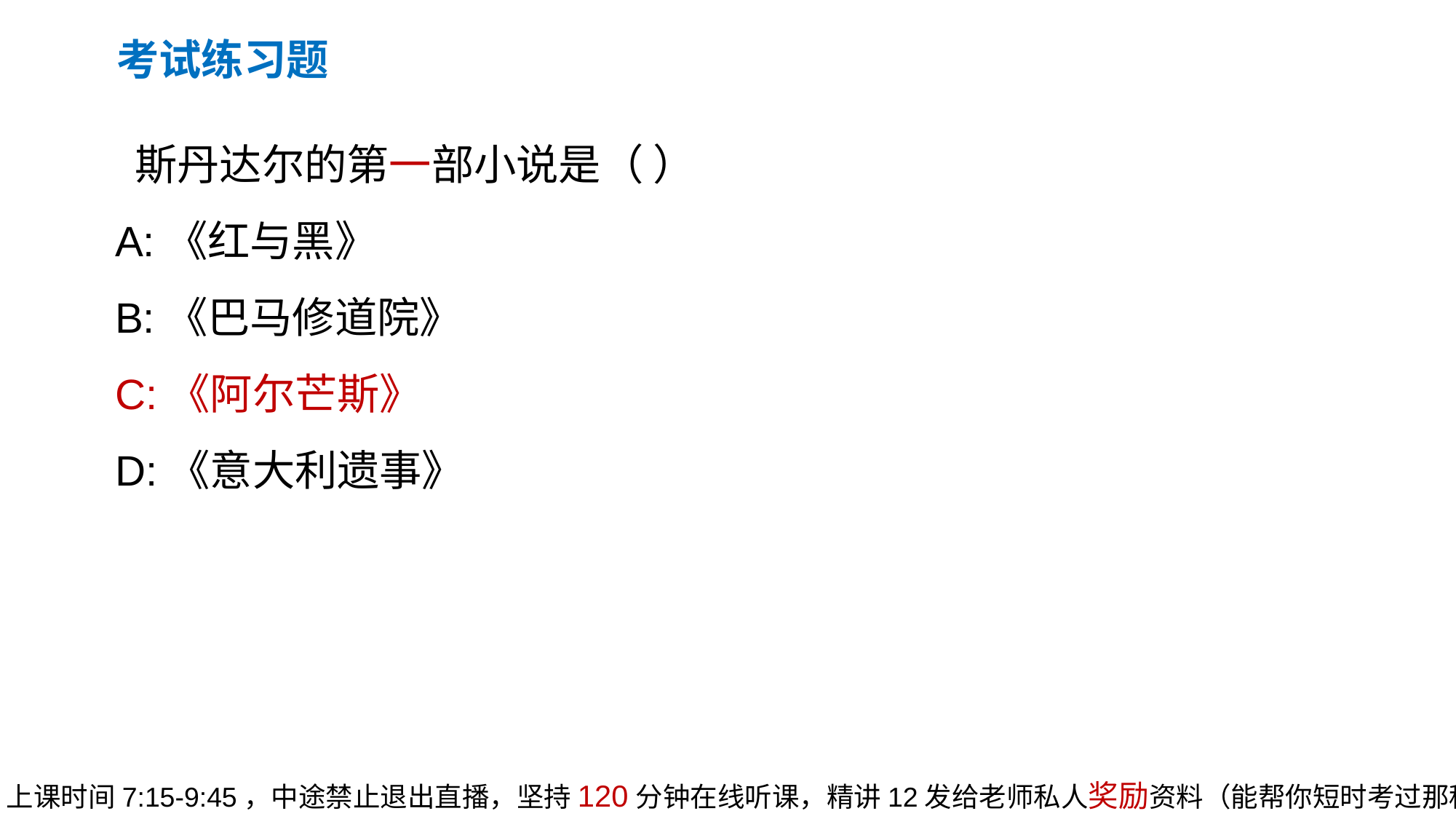

考试练习题
 斯丹达尔的第一部小说是（ ）
A:《红与黑》
B:《巴马修道院》
C:《阿尔芒斯》
D:《意大利遗事》